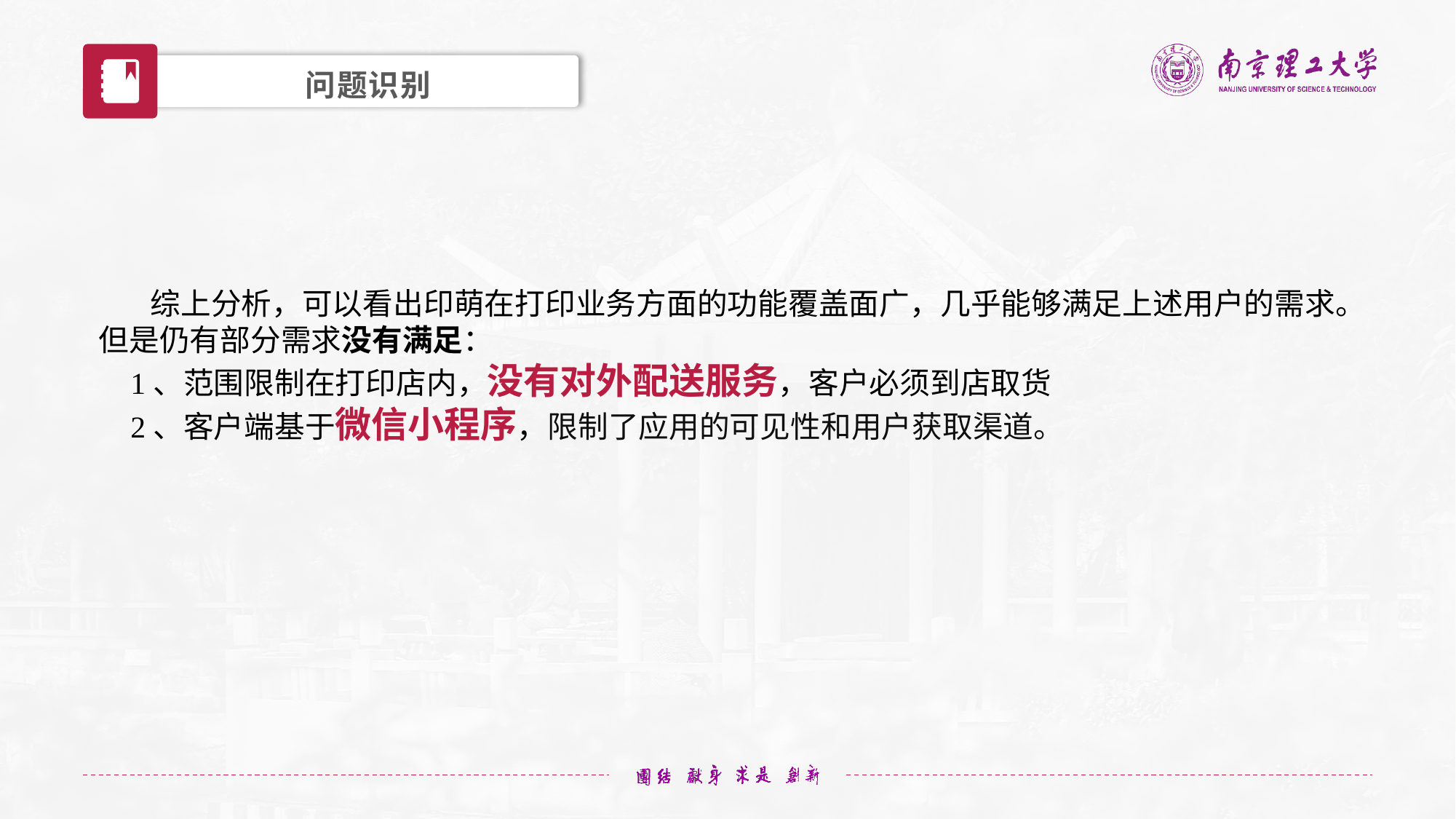

问题识别
综上分析，可以看出印萌在打印业务方面的功能覆盖面广，几乎能够满足上述用户的需求。但是仍有部分需求没有满足：
1、范围限制在打印店内，没有对外配送服务，客户必须到店取货
2、客户端基于微信小程序，限制了应用的可见性和用户获取渠道。